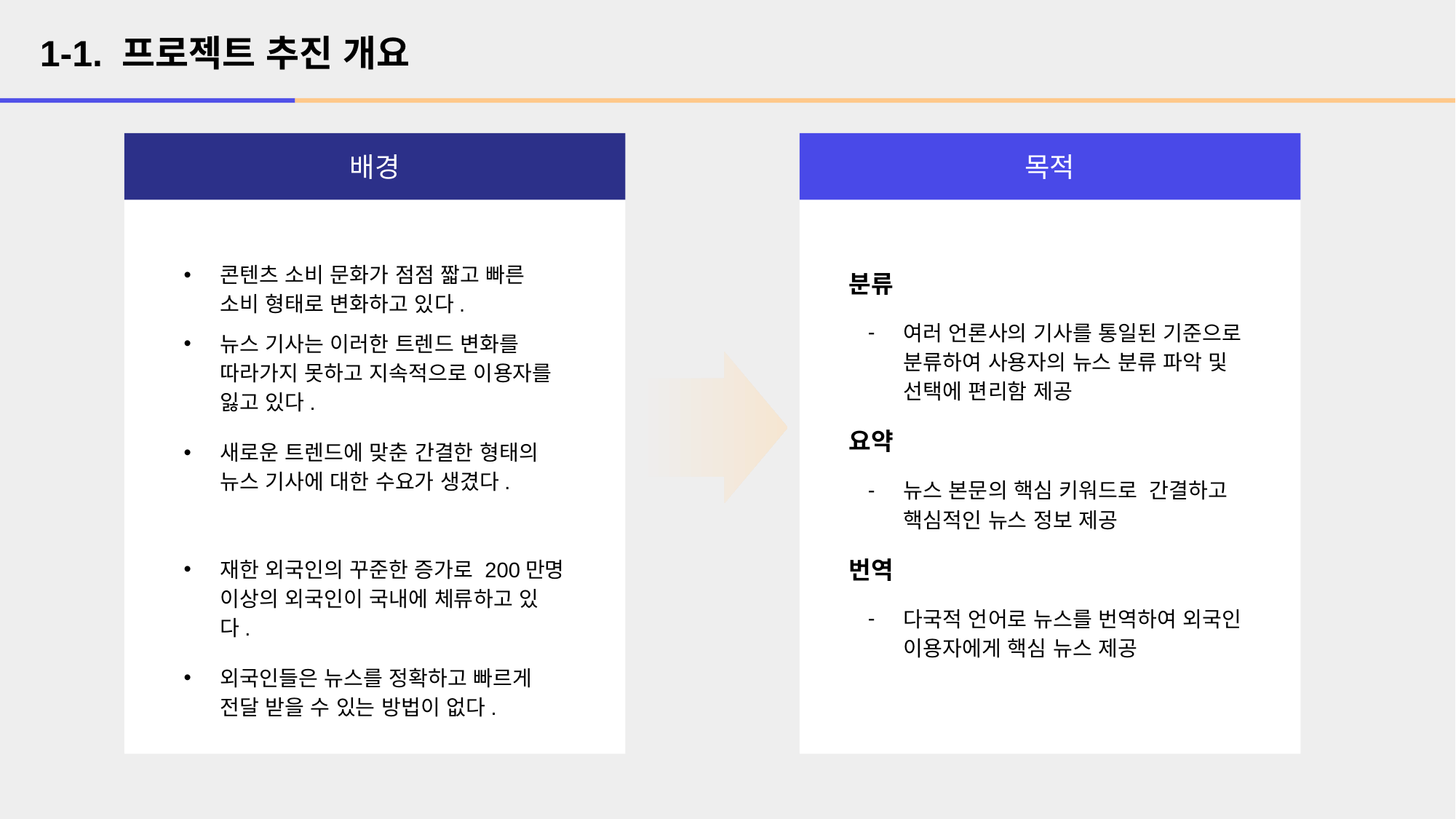

1-1. 프로젝트 추진 개요
목적

배경

콘텐츠 소비 문화가 점점 짧고 빠른 소비 형태로 변화하고 있다.

뉴스 기사는 이러한 트렌드 변화를 따라가지 못하고 지속적으로 이용자를 잃고 있다.

새로운 트렌드에 맞춘 간결한 형태의 뉴스 기사에 대한 수요가 생겼다.

재한 외국인의 꾸준한 증가로 200만명 이상의 외국인이 국내에 체류하고 있다.

외국인들은 뉴스를 정확하고 빠르게 전달 받을 수 있는 방법이 없다.
분류
여러 언론사의 기사를 통일된 기준으로 분류하여 사용자의 뉴스 분류 파악 및 선택에 편리함 제공
요약
뉴스 본문의 핵심 키워드로  간결하고 핵심적인 뉴스 정보 제공
번역
다국적 언어로 뉴스를 번역하여 외국인 이용자에게 핵심 뉴스 제공